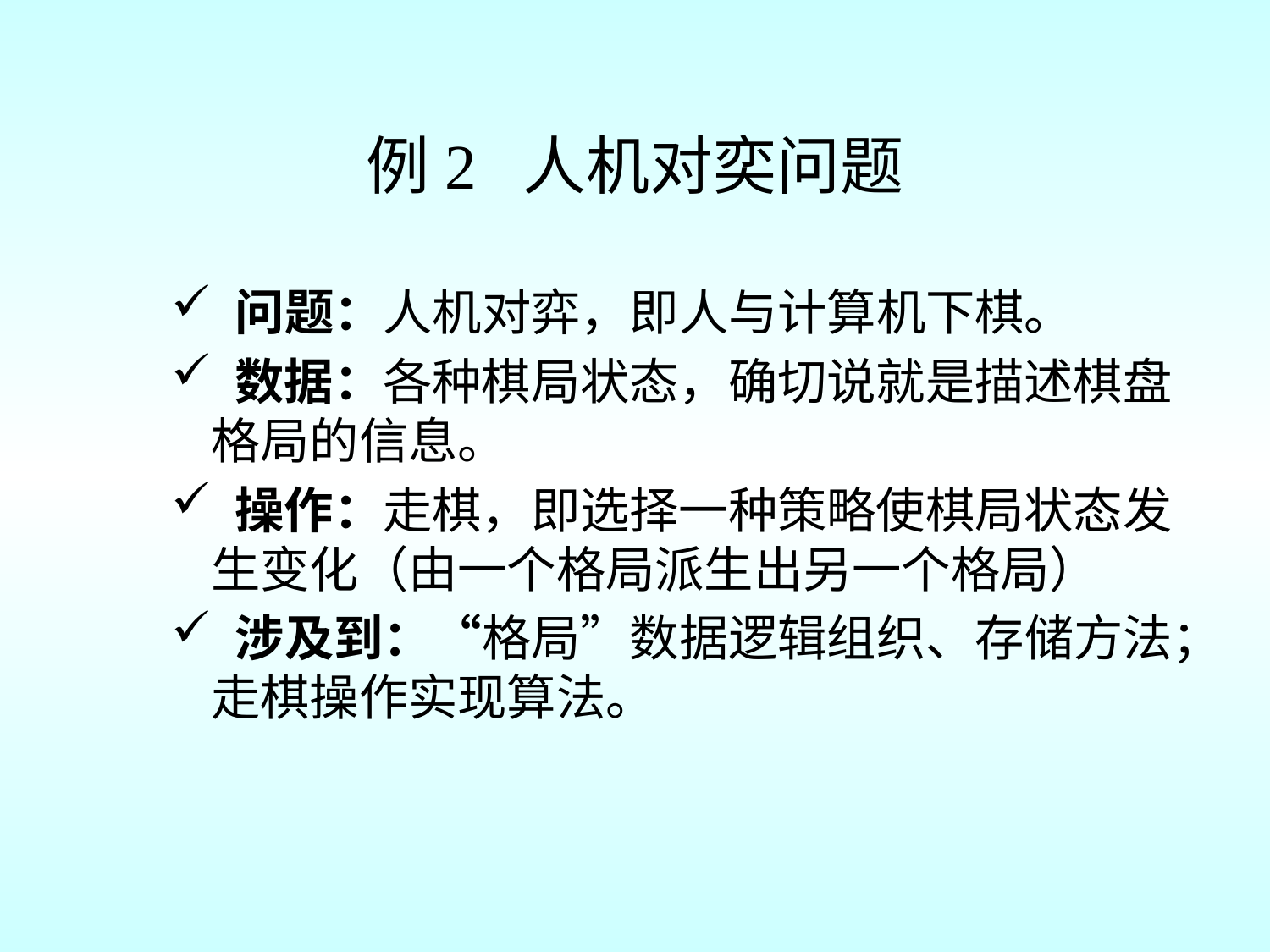

# 例2  人机对奕问题
 问题：人机对弈，即人与计算机下棋。
 数据：各种棋局状态，确切说就是描述棋盘格局的信息。
 操作：走棋，即选择一种策略使棋局状态发生变化（由一个格局派生出另一个格局）
 涉及到：“格局”数据逻辑组织、存储方法；走棋操作实现算法。